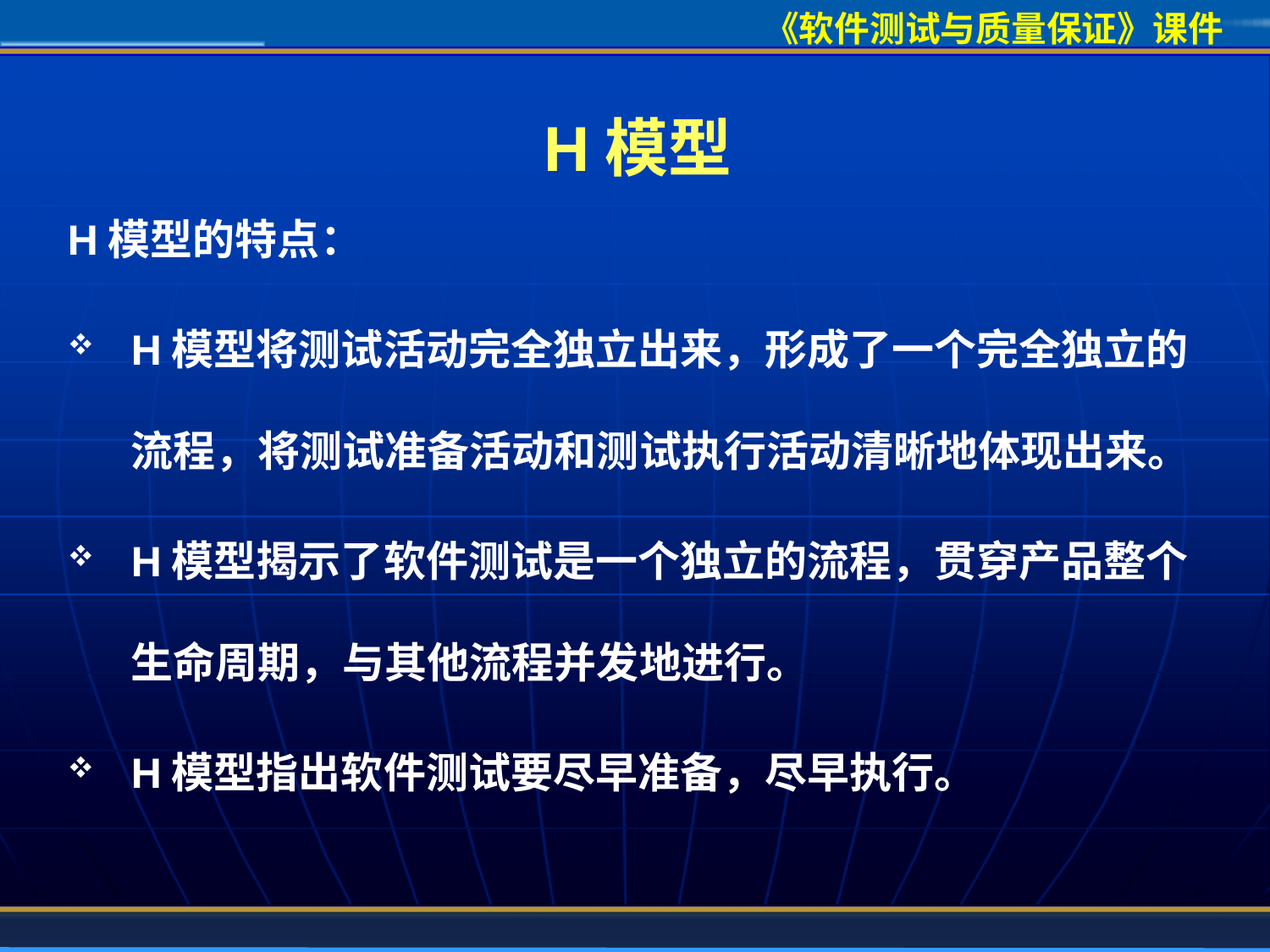

# H模型
H模型的特点：
H模型将测试活动完全独立出来，形成了一个完全独立的流程，将测试准备活动和测试执行活动清晰地体现出来。
H模型揭示了软件测试是一个独立的流程，贯穿产品整个生命周期，与其他流程并发地进行。
H模型指出软件测试要尽早准备，尽早执行。